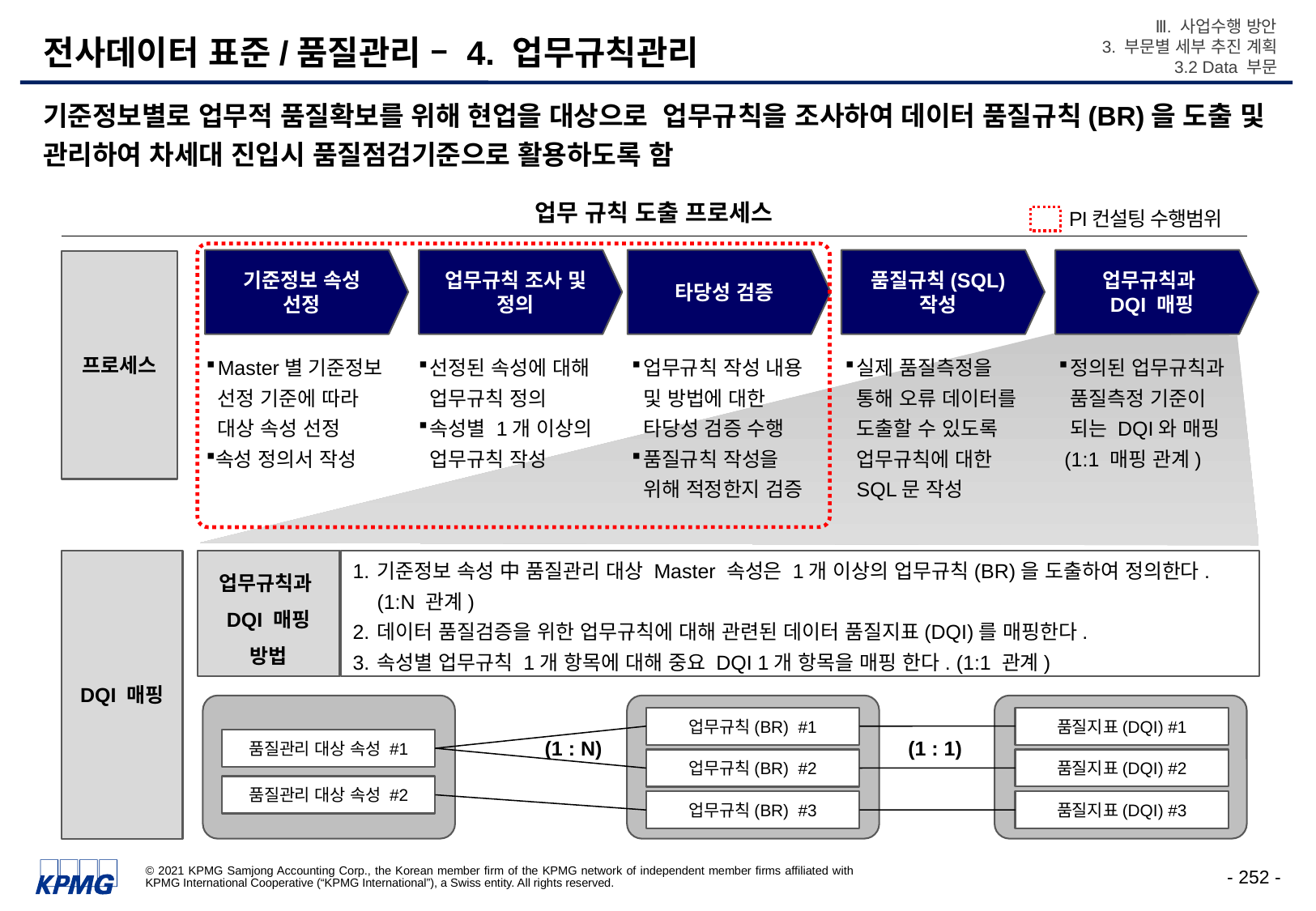

Ⅲ. 사업수행 방안
3. 부문별 세부 추진 계획
3.2 Data 부문
# 전사데이터 표준/품질관리 – 4. 업무규칙관리
기준정보별로 업무적 품질확보를 위해 현업을 대상으로  업무규칙을 조사하여 데이터 품질규칙(BR)을 도출 및 관리하여 차세대 진입시 품질점검기준으로 활용하도록 함
업무 규칙 도출 프로세스
PI컨설팅 수행범위

기준정보 속성
선정
업무규칙 조사 및 정의
타당성 검증
품질규칙(SQL)
작성
업무규칙과
DQI 매핑
프로세스

Master별 기준정보 선정 기준에 따라 대상 속성 선정
속성 정의서 작성
선정된 속성에 대해 업무규칙 정의
속성별 1개 이상의 업무규칙 작성

업무규칙 작성 내용 및 방법에 대한    타당성 검증 수행
품질규칙 작성을  위해 적정한지 검증
실제 품질측정을  통해 오류 데이터를 도출할 수 있도록 업무규칙에 대한 SQL문 작성
정의된 업무규칙과 품질측정 기준이  되는 DQI와 매핑
 (1:1 매핑 관계)
DQI 매핑
업무규칙과
DQI 매핑
방법
기준정보 속성 中 품질관리 대상 Master 속성은 1개 이상의 업무규칙(BR)을 도출하여 정의한다. (1:N 관계)
데이터 품질검증을 위한 업무규칙에 대해 관련된 데이터 품질지표(DQI)를 매핑한다.
속성별 업무규칙 1개 항목에 대해 중요 DQI 1개 항목을 매핑 한다. (1:1 관계)

업무규칙(BR)  #1
품질지표(DQI) #1
품질관리 대상 속성 #1
(1 : N)
(1 : 1)
업무규칙(BR)  #2
품질지표(DQI) #2
품질관리 대상 속성 #2
업무규칙(BR)  #3
품질지표(DQI) #3